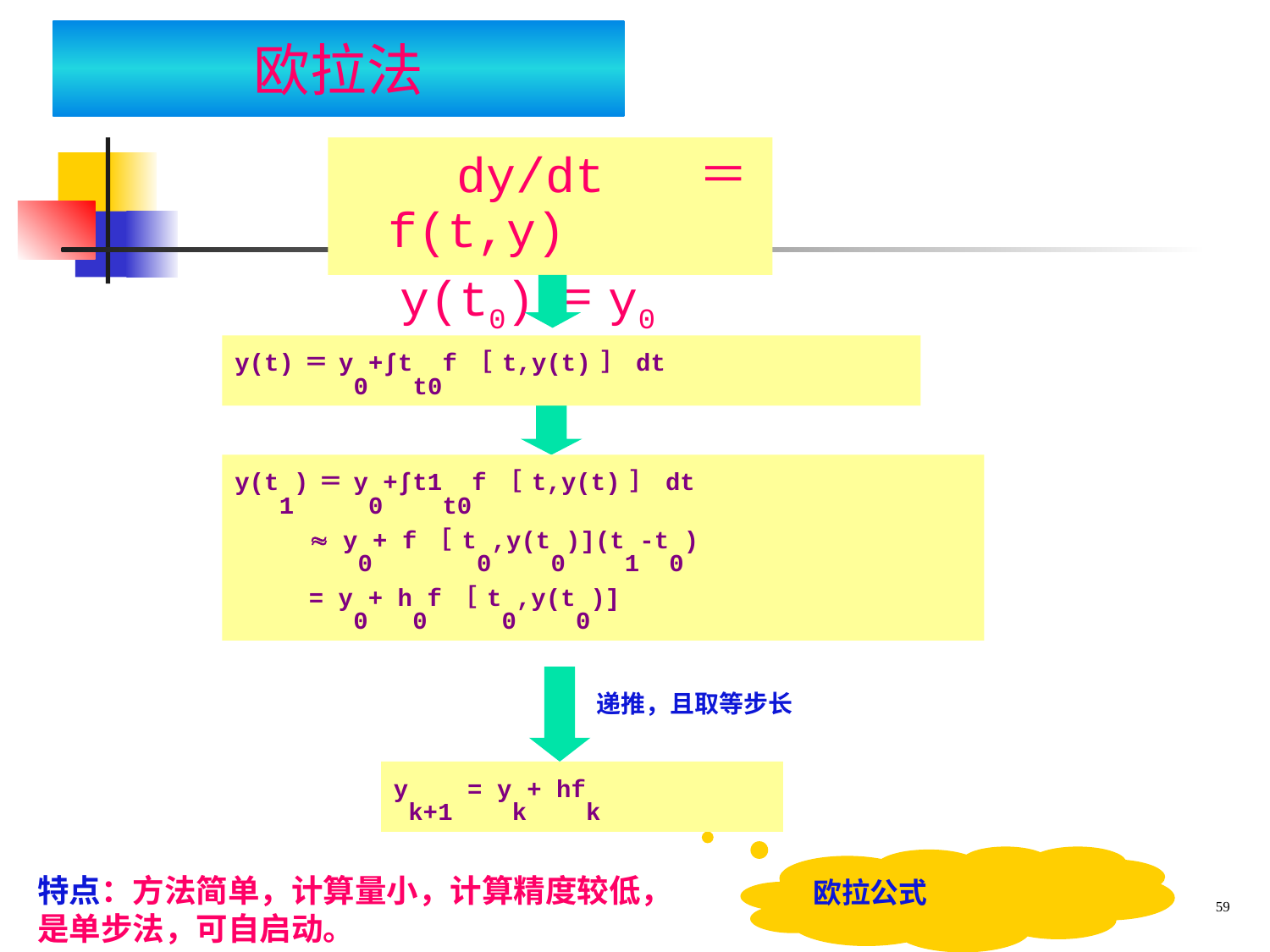

欧拉法
 dy/dt＝f(t,y)
  y(t0)＝y0

y(t)＝y0+∫tt0f［t,y(t)］dt

y(t1)＝y0+∫t1t0f［t,y(t)］dt
     ≈ y0+ f［t0,y(t0)](t1-t0)
     = y0+ h0f［t0,y(t0)]

递推，且取等步长
yk+1 = yk+ hfk
欧拉公式
特点：方法简单，计算量小，计算精度较低，是单步法，可自启动。
59